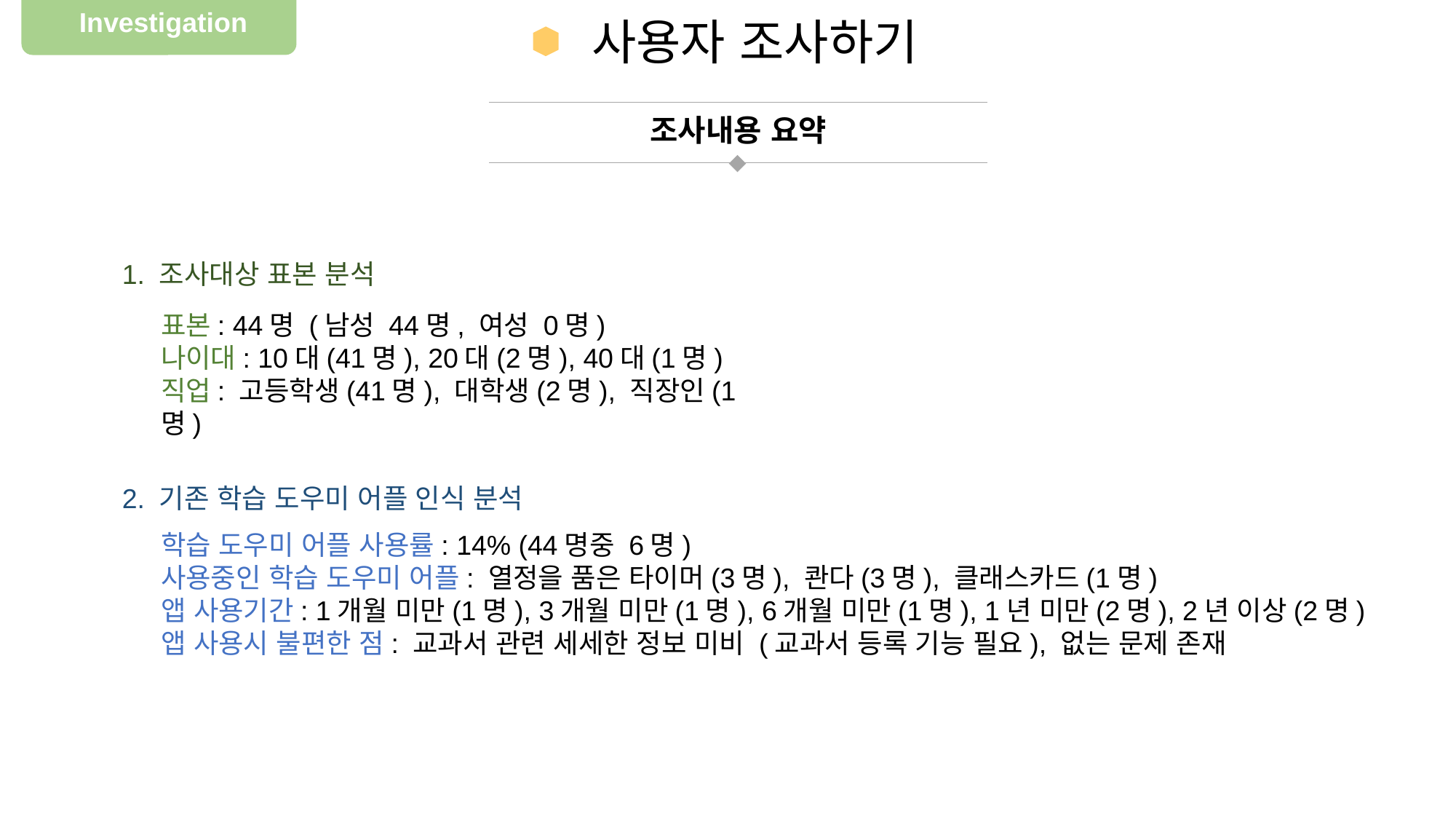

Investigation
사용자 조사하기

조사내용 요약

1. 조사대상 표본 분석
표본: 44명 (남성 44명, 여성 0명)
나이대: 10대(41명), 20대(2명), 40대(1명)
직업: 고등학생(41명), 대학생(2명), 직장인(1명)
2. 기존 학습 도우미 어플 인식 분석
학습 도우미 어플 사용률: 14% (44명중 6명)
사용중인 학습 도우미 어플: 열정을 품은 타이머(3명), 콴다(3명), 클래스카드(1명)
앱 사용기간: 1개월 미만(1명), 3개월 미만(1명), 6개월 미만(1명), 1년 미만(2명), 2년 이상(2명)
앱 사용시 불편한 점: 교과서 관련 세세한 정보 미비 (교과서 등록 기능 필요), 없는 문제 존재